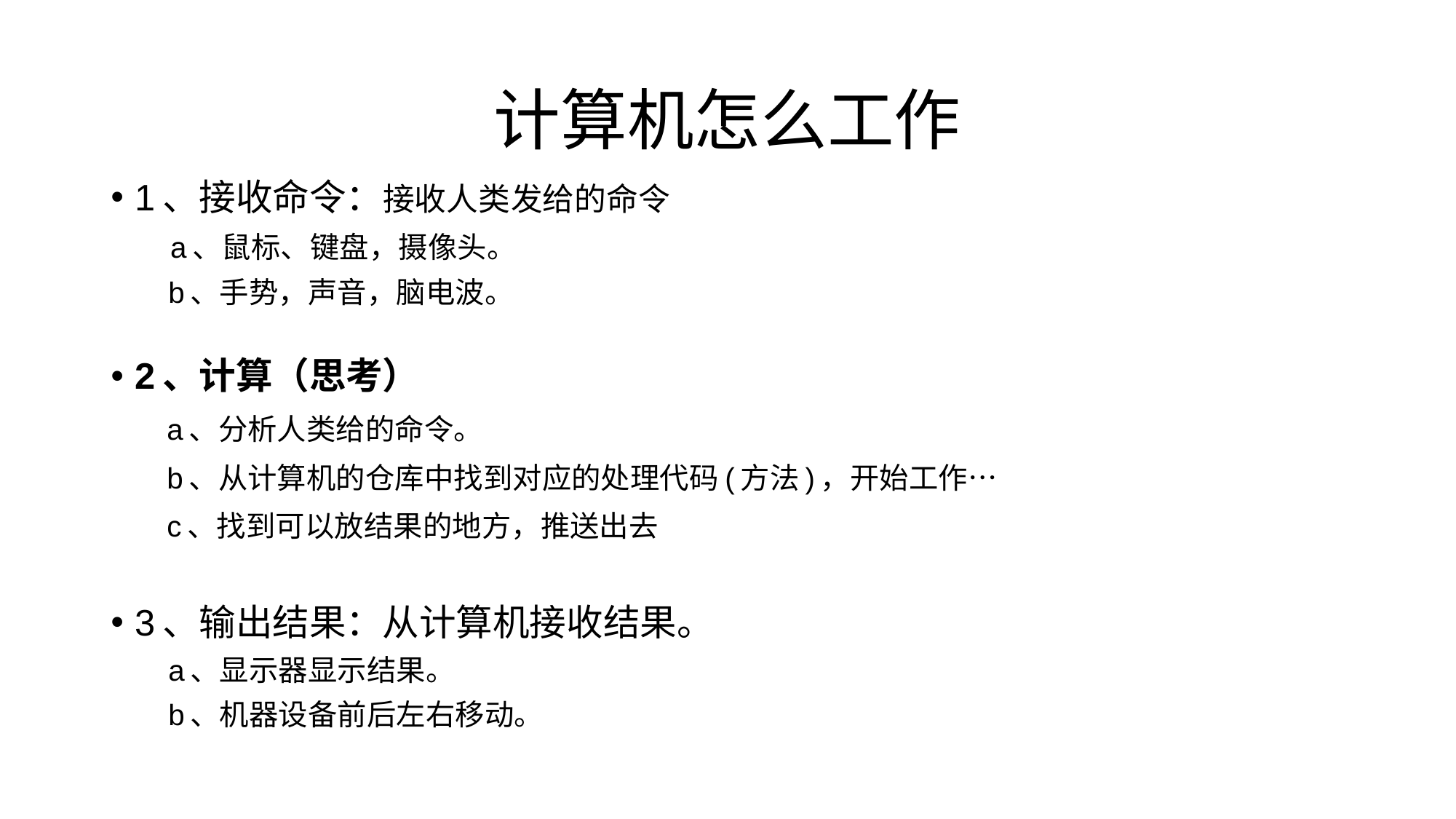

# 计算机怎么工作
1、接收命令：接收人类发给的命令
       a、鼠标、键盘，摄像头。
       b、手势，声音，脑电波。

2、计算（思考）
 a、分析人类给的命令。
 b、从计算机的仓库中找到对应的处理代码(方法)，开始工作…
 c、找到可以放结果的地方，推送出去

3、输出结果：从计算机接收结果。
       a、显示器显示结果。
       b、机器设备前后左右移动。